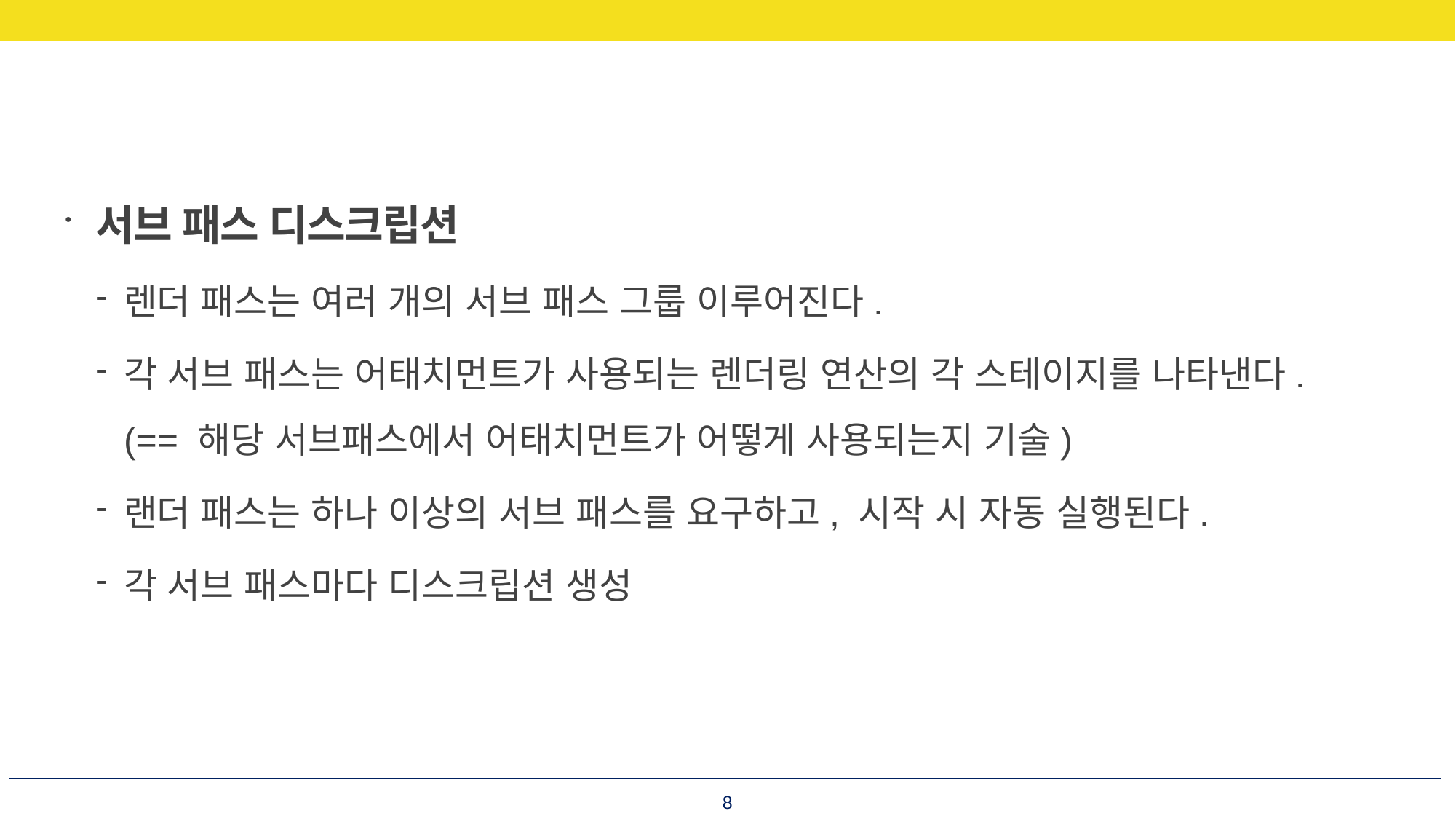

서브 패스 디스크립션
렌더 패스는 여러 개의 서브 패스 그룹 이루어진다.
각 서브 패스는 어태치먼트가 사용되는 렌더링 연산의 각 스테이지를 나타낸다.
(== 해당 서브패스에서 어태치먼트가 어떻게 사용되는지 기술)
랜더 패스는 하나 이상의 서브 패스를 요구하고, 시작 시 자동 실행된다.
각 서브 패스마다 디스크립션 생성

8